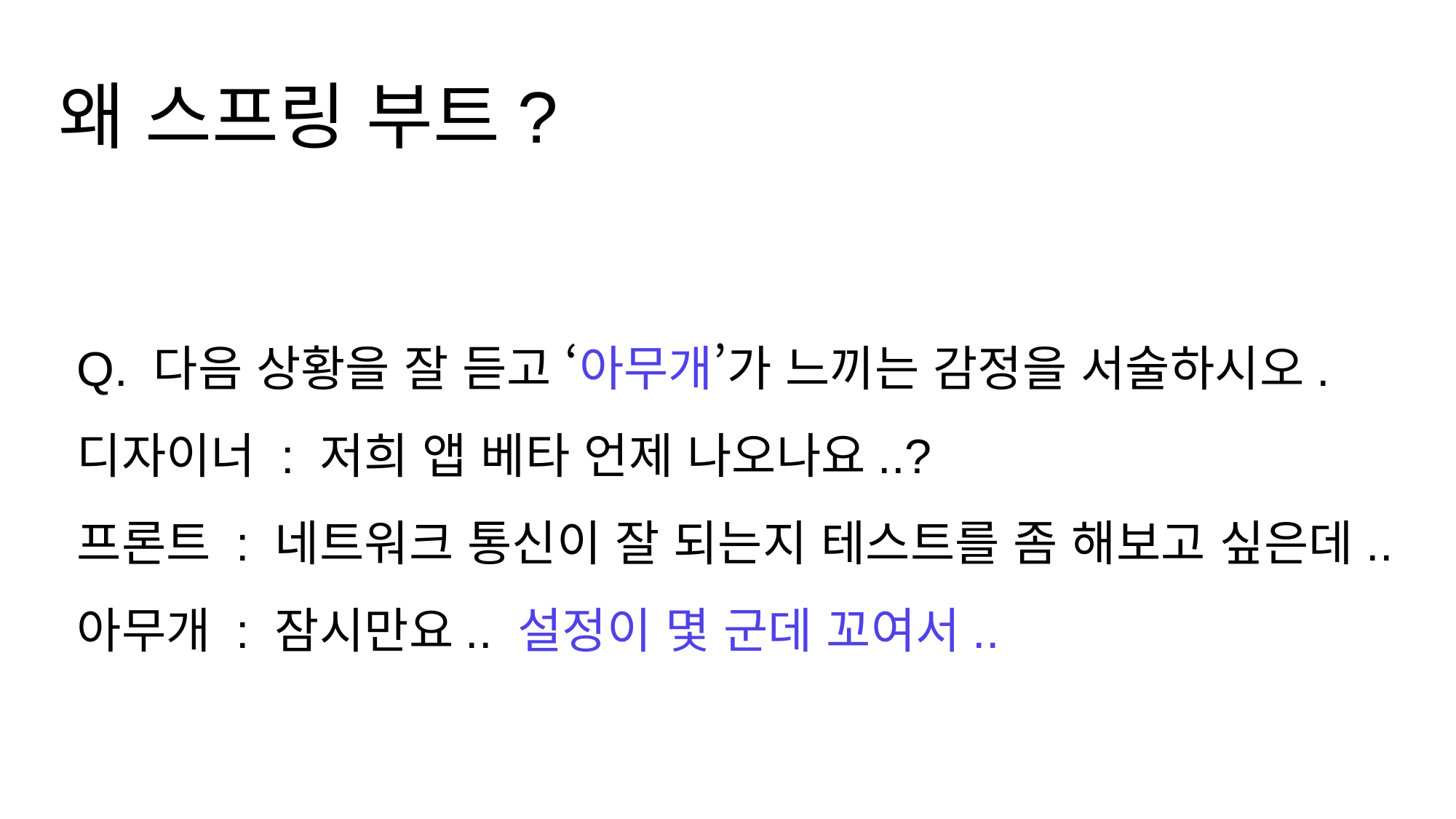

왜 스프링 부트?
Q. 다음 상황을 잘 듣고 ‘아무개’가 느끼는 감정을 서술하시오.
디자이너 : 저희 앱 베타 언제 나오나요..?
프론트 : 네트워크 통신이 잘 되는지 테스트를 좀 해보고 싶은데..
아무개 : 잠시만요.. 설정이 몇 군데 꼬여서..